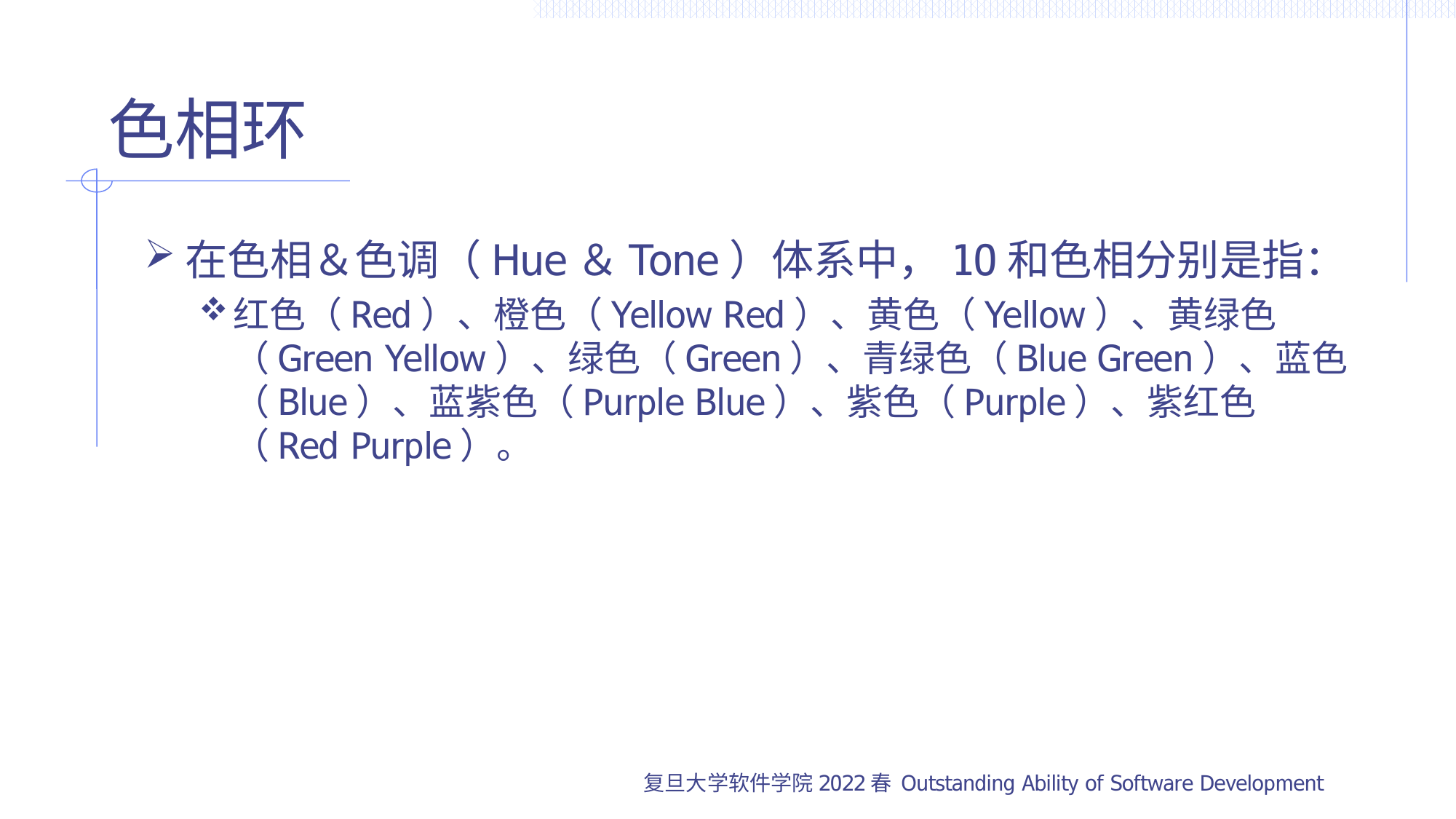

# 色相环
在色相＆色调（Hue＆Tone）体系中，10和色相分别是指：
红色（Red）、橙色（Yellow Red）、黄色（Yellow）、黄绿色（Green Yellow）、绿色（Green）、青绿色（Blue Green）、蓝色（Blue）、蓝紫色（Purple Blue）、紫色（Purple）、紫红色（Red Purple）。